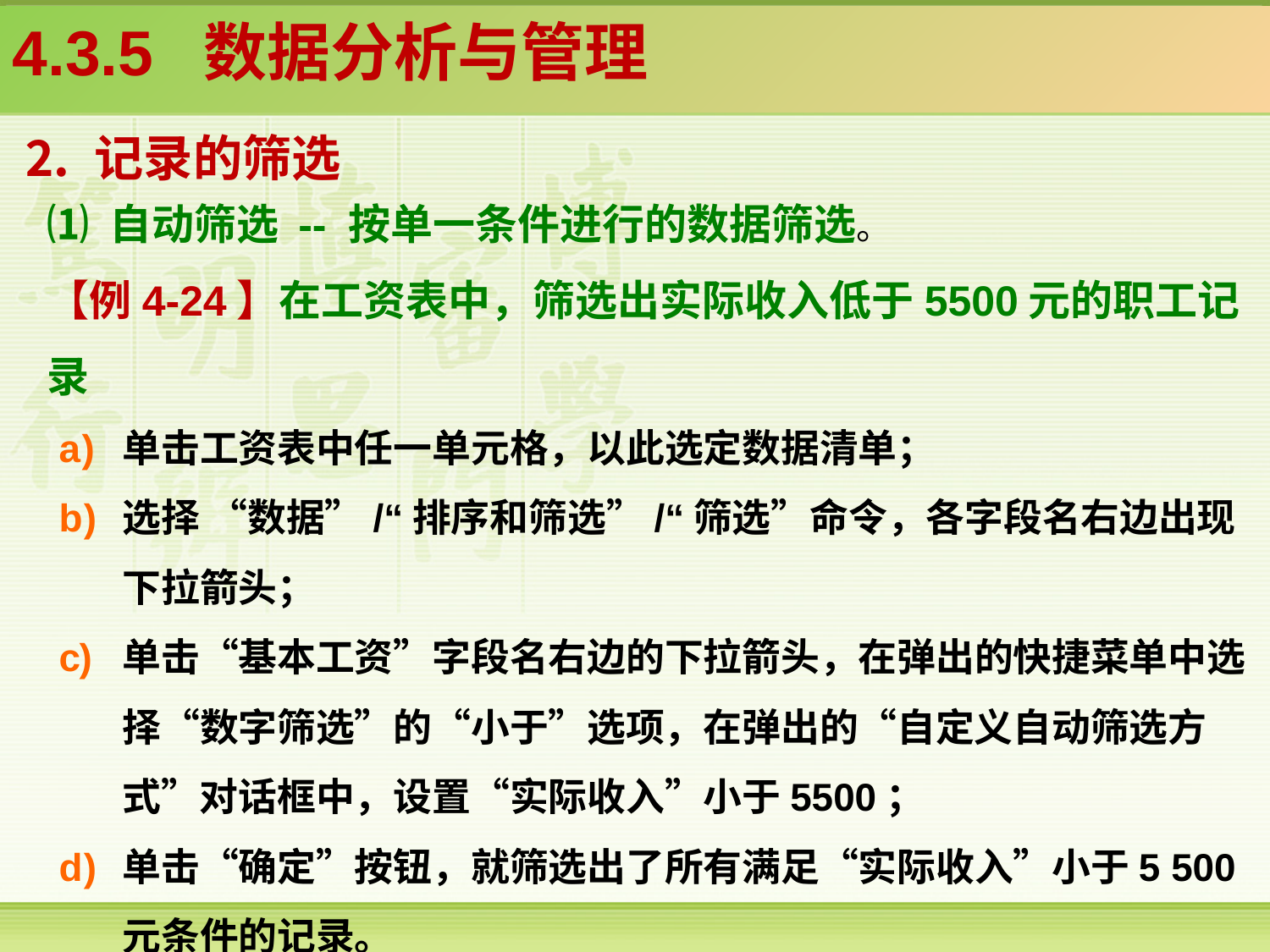

4.3.5  数据分析与管理
⒉ 记录的筛选
⑴ 自动筛选 -- 按单一条件进行的数据筛选。
【例4-24】在工资表中，筛选出实际收入低于5500元的职工记录
单击工资表中任一单元格，以此选定数据清单；
选择 “数据”/“排序和筛选”/“筛选”命令，各字段名右边出现下拉箭头；
单击“基本工资”字段名右边的下拉箭头，在弹出的快捷菜单中选择“数字筛选”的“小于”选项，在弹出的“自定义自动筛选方式”对话框中，设置“实际收入”小于5500；
单击“确定”按钮，就筛选出了所有满足“实际收入”小于5 500元条件的记录。

94